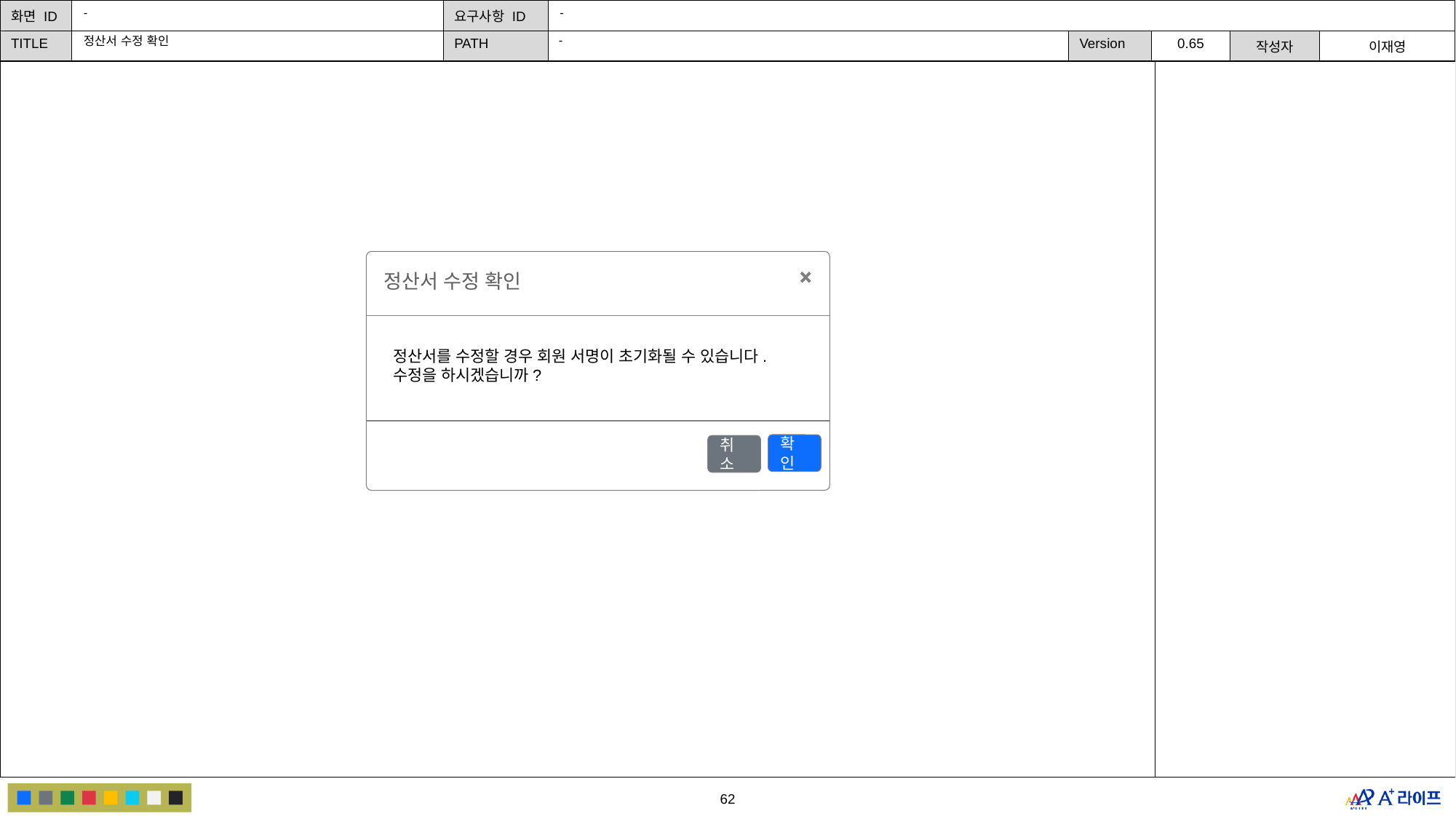

-
-
-
정산서 수정 확인
정산서 수정 확인

정산서를 수정할 경우 회원 서명이 초기화될 수 있습니다.
수정을 하시겠습니까?
확인
취소